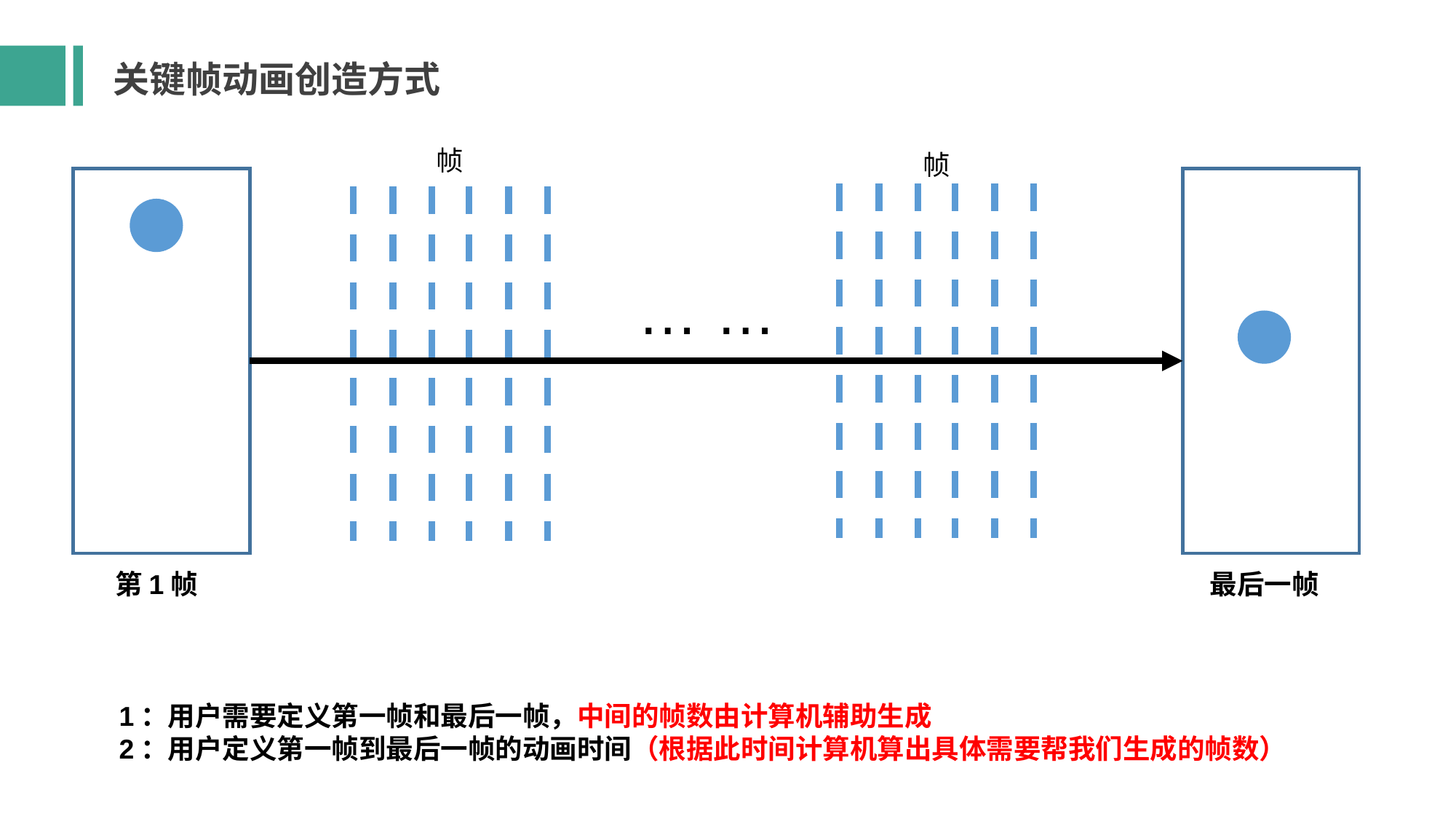

关键帧动画创造方式
帧
帧

… …

第1帧
最后一帧
1：用户需要定义第一帧和最后一帧，中间的帧数由计算机辅助生成
2：用户定义第一帧到最后一帧的动画时间（根据此时间计算机算出具体需要帮我们生成的帧数）